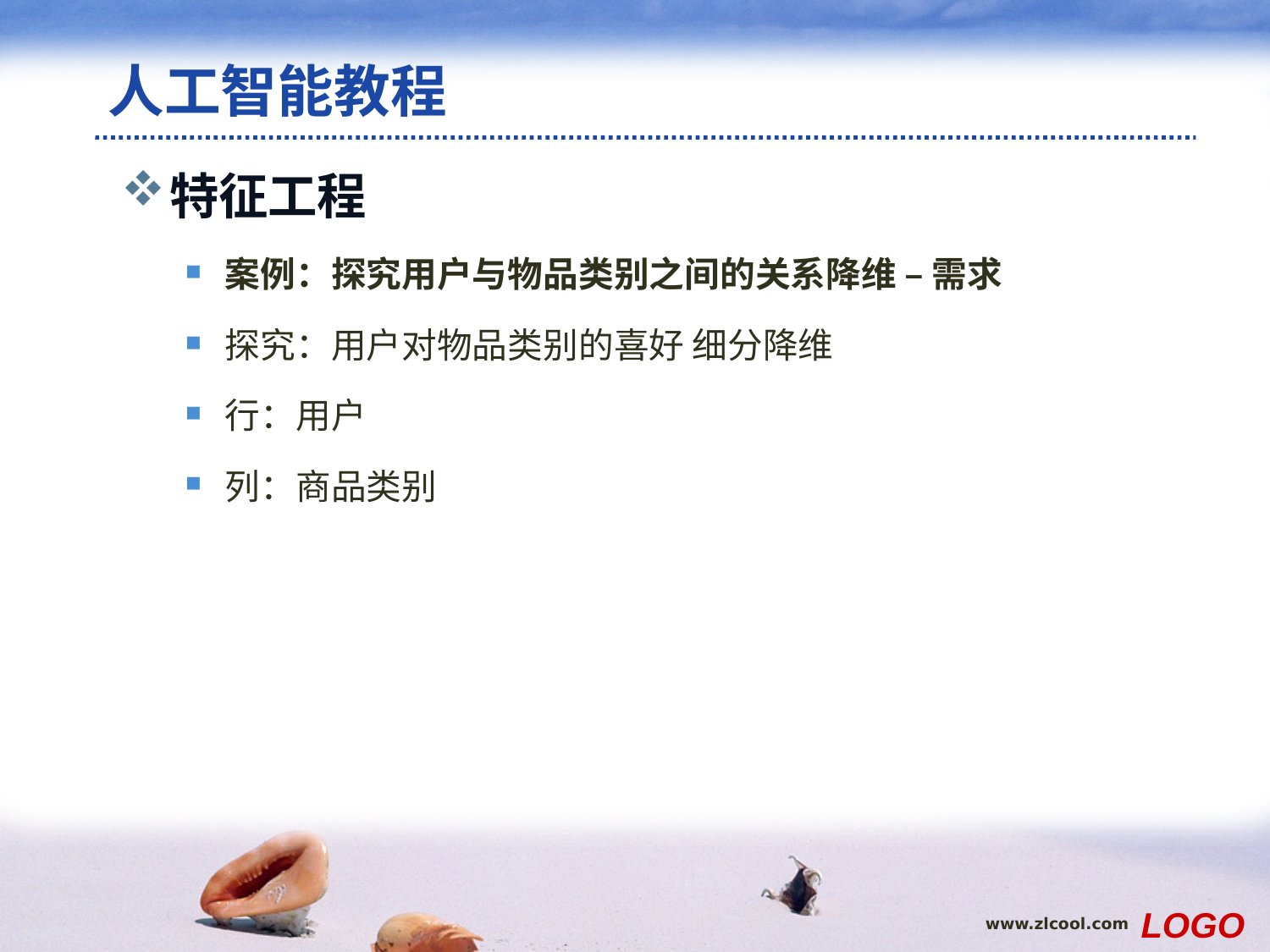

# 人工智能教程
特征工程
案例：探究用户与物品类别之间的关系降维 – 需求
探究：用户对物品类别的喜好 细分降维
行：用户
列：商品类别

LOGO
www.zlcool.com